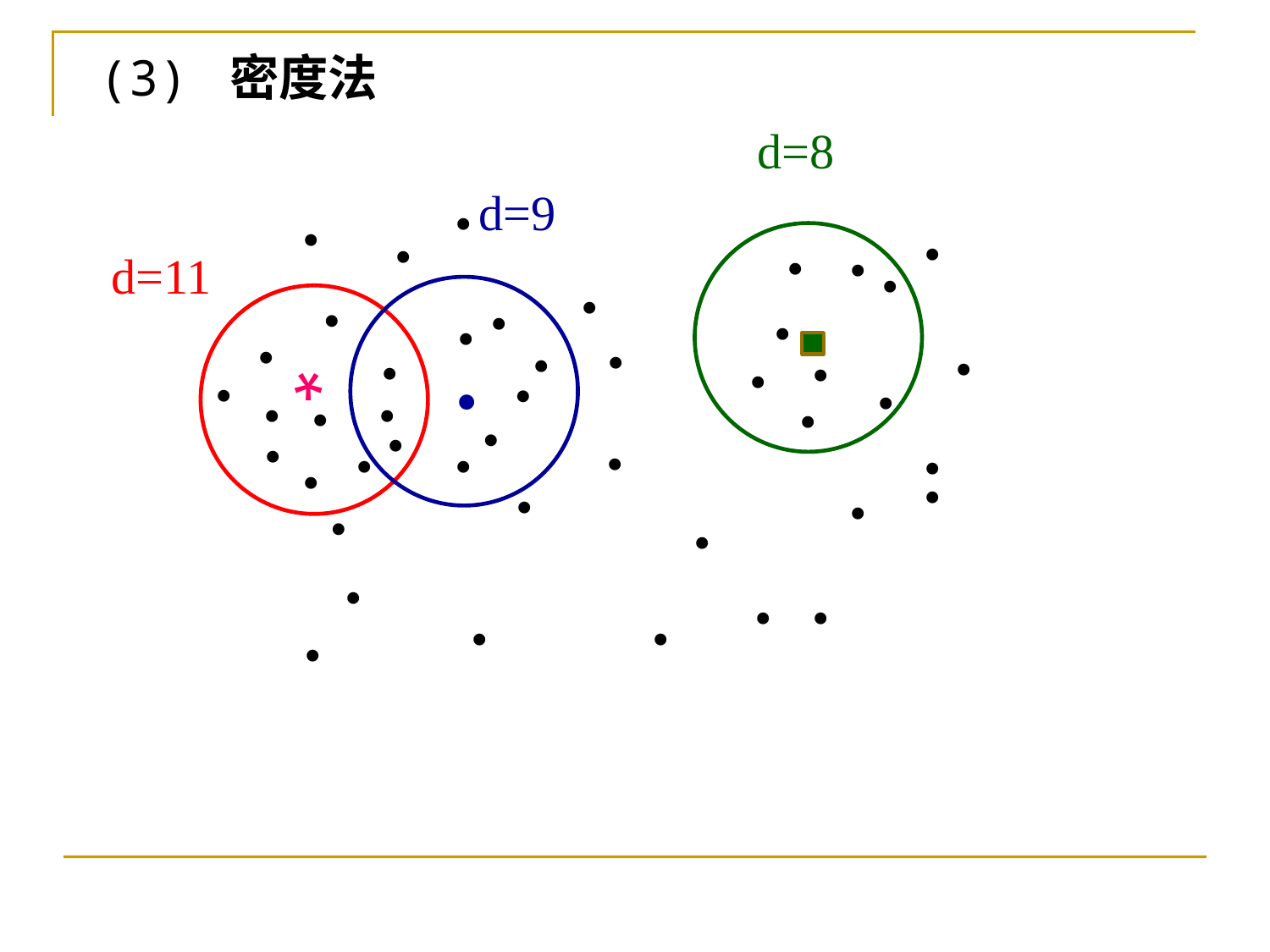

(3) 密度法
d=8
d=9
•
•
•
•
•
•
•
•
•
•

•
•
•
•
•
•
•
•
•
•
•

d=11
•
•

•
•
•
•
•
•
•
•
•
•
•
•
•
•
•

•

•
•
*

•
•

•
•
•